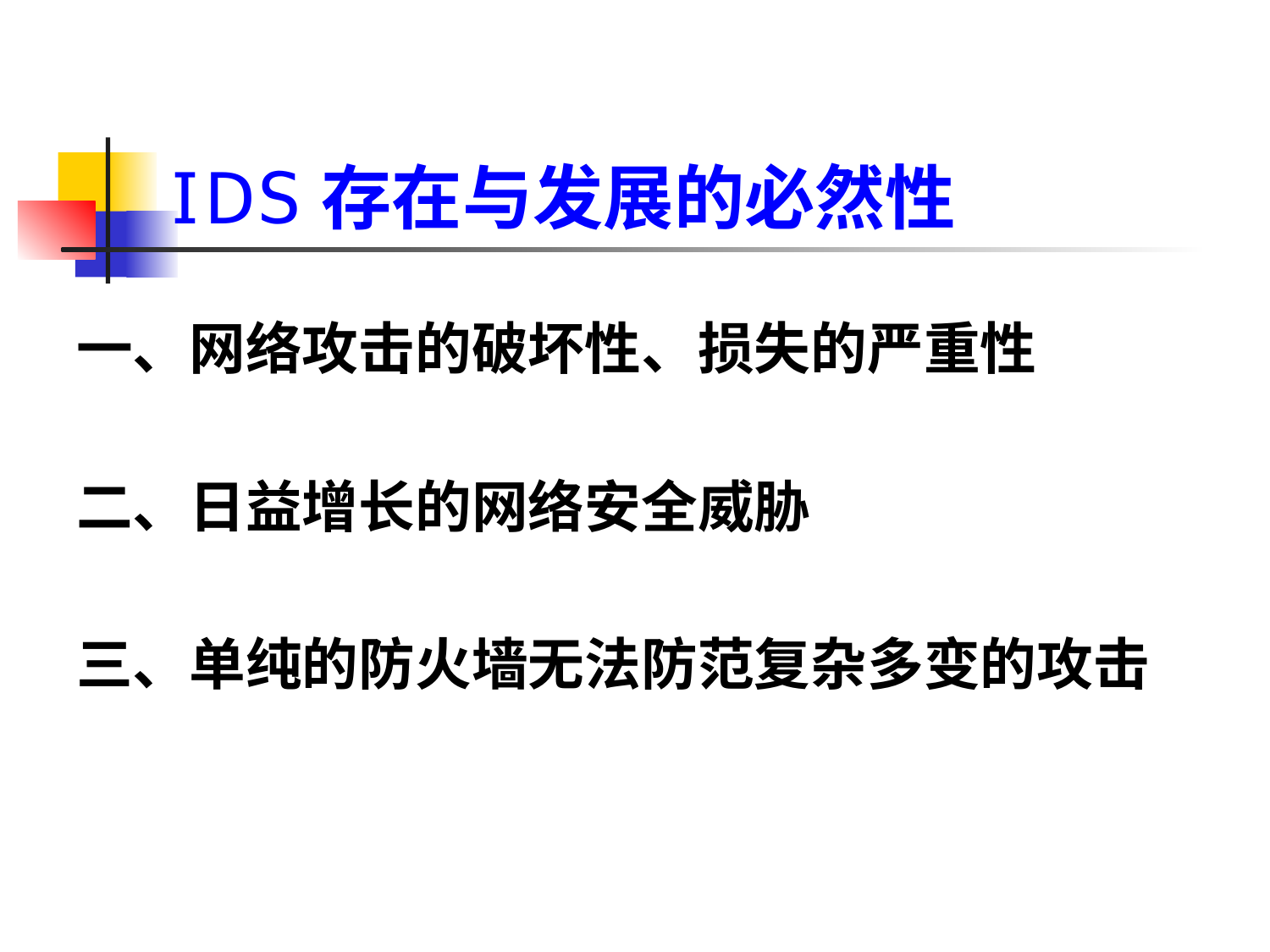

# IDS存在与发展的必然性
一、网络攻击的破坏性、损失的严重性

二、日益增长的网络安全威胁

三、单纯的防火墙无法防范复杂多变的攻击